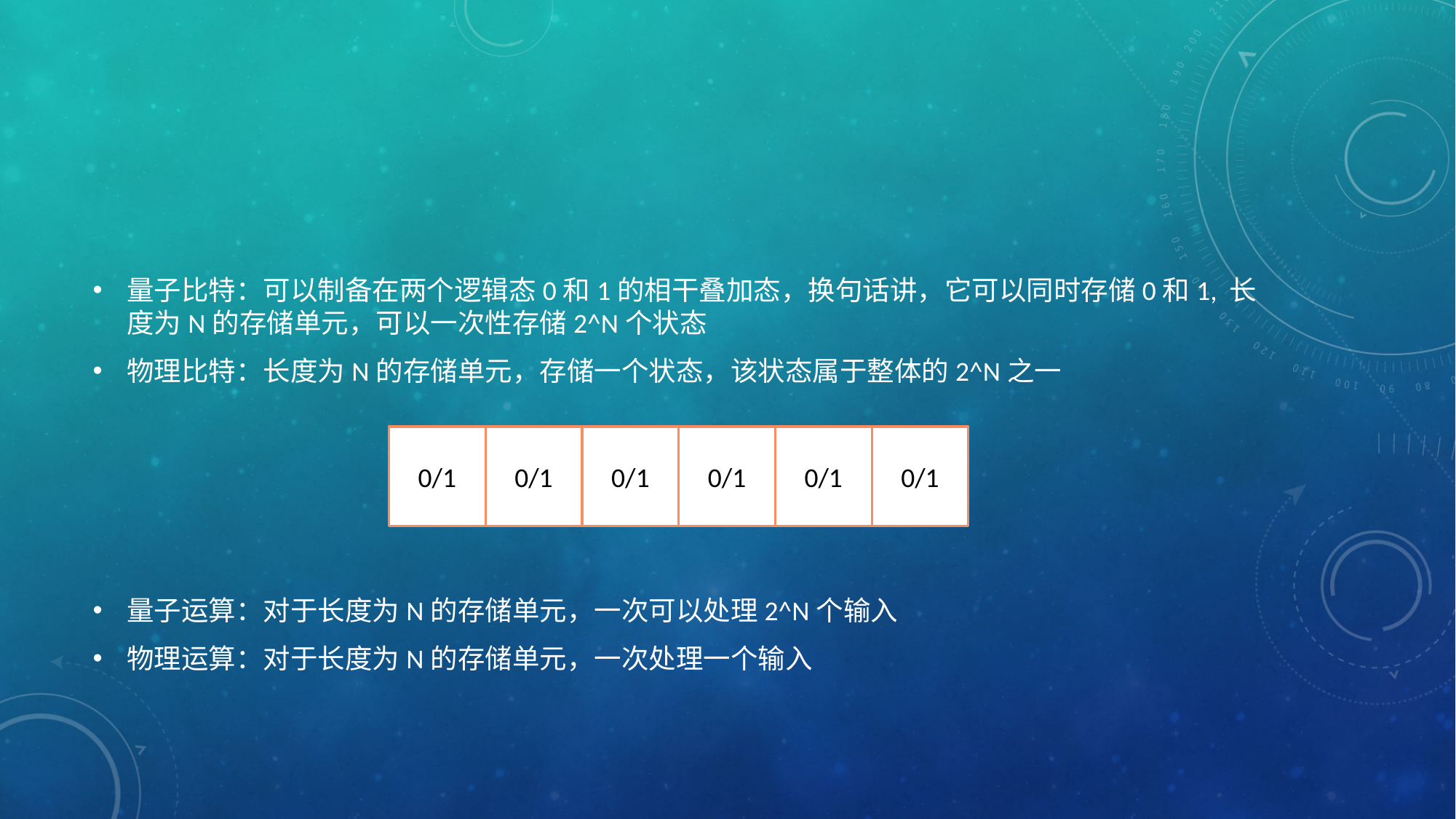

#
量子比特：可以制备在两个逻辑态0和1的相干叠加态，换句话讲，它可以同时存储0和1, 长度为N的存储单元，可以一次性存储2^N个状态
物理比特：长度为N的存储单元，存储一个状态，该状态属于整体的2^N之一

量子运算：对于长度为N的存储单元，一次可以处理2^N个输入
物理运算：对于长度为N的存储单元，一次处理一个输入
0/1
0/1
0/1
0/1
0/1
0/1